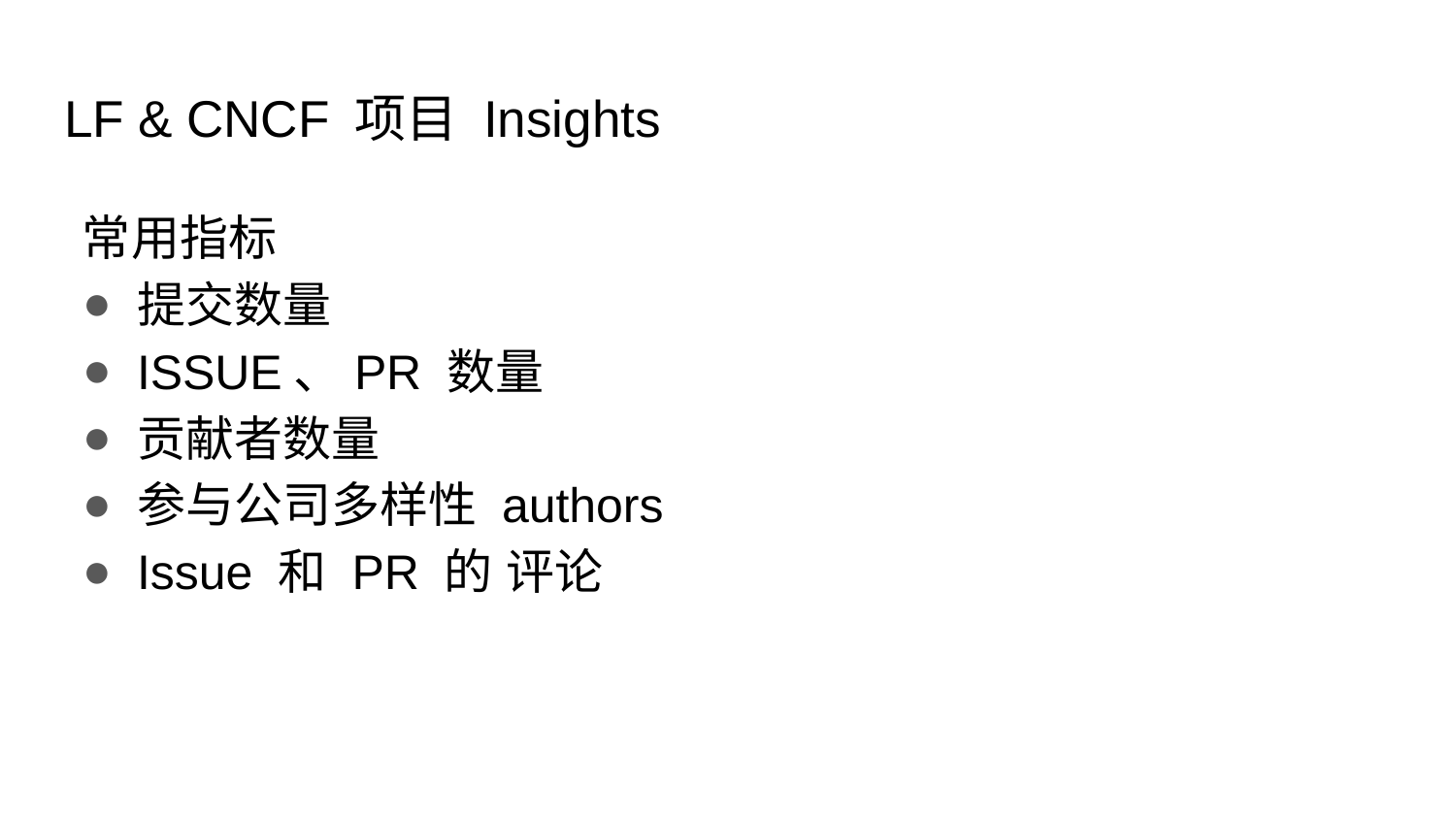

# LF & CNCF 项目 Insights
常用指标
提交数量
ISSUE、PR 数量
贡献者数量
参与公司多样性 authors
Issue 和 PR 的 评论